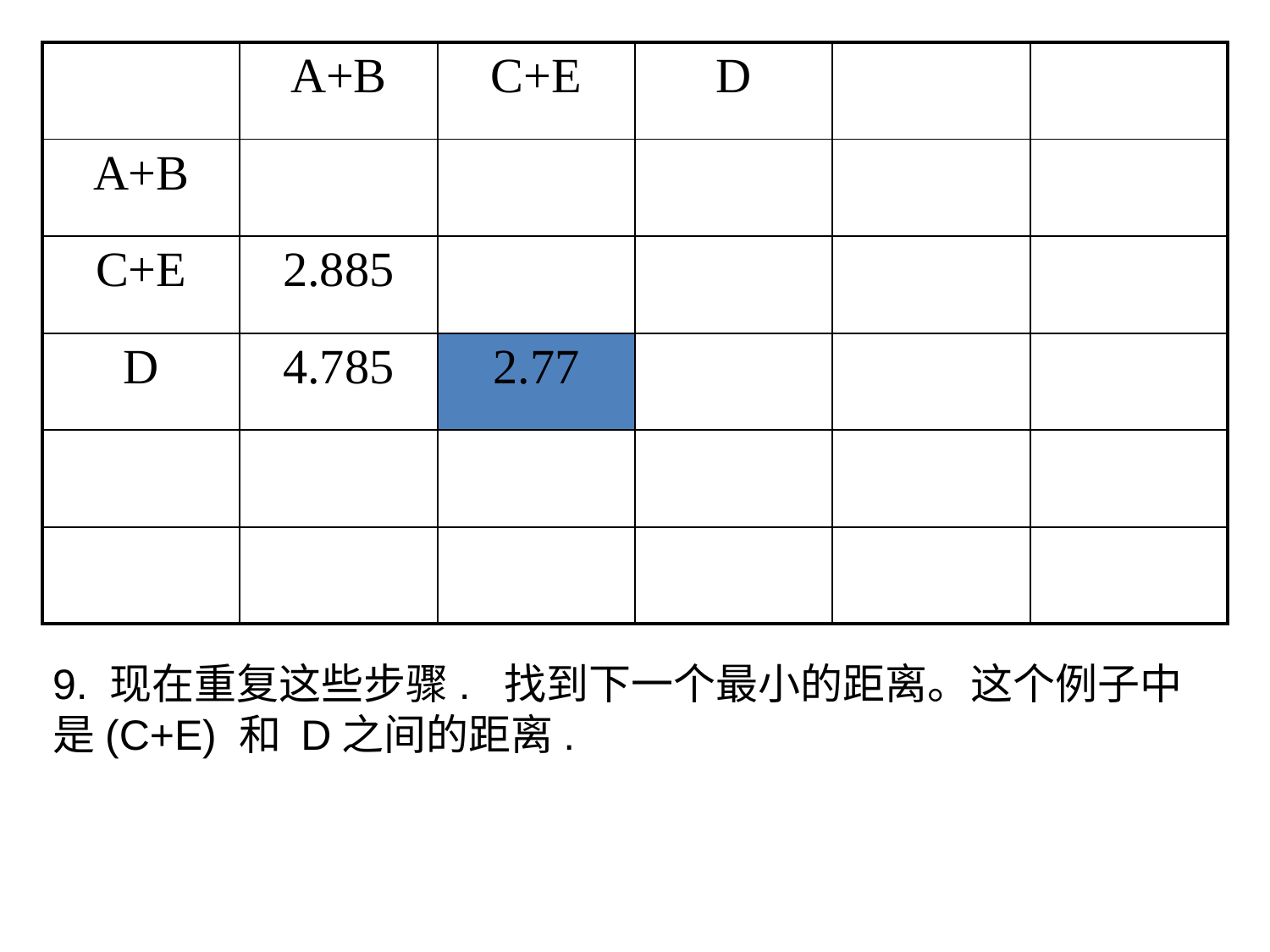

|  | A+B | C+E | D |  |  |
| --- | --- | --- | --- | --- | --- |
| A+B |  |  |  |  |  |
| C+E | 2.885 |  |  |  |  |
| D | 4.785 | 2.77 |  |  |  |
|  |  |  |  |  |  |
|  |  |  |  |  |  |
9. 现在重复这些步骤.  找到下一个最小的距离。这个例子中是(C+E) 和 D之间的距离.